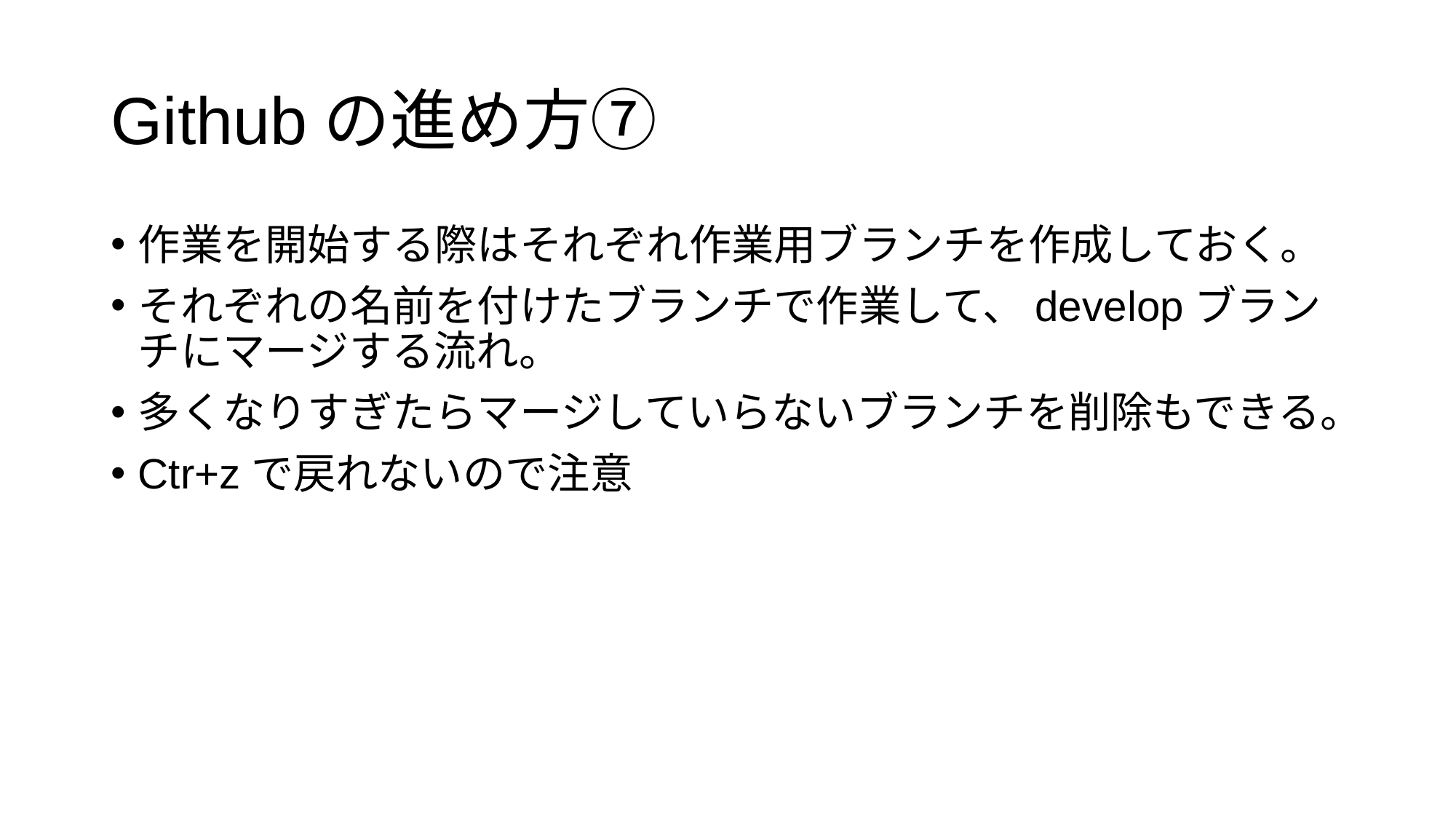

# Githubの進め方⑦
作業を開始する際はそれぞれ作業用ブランチを作成しておく。
それぞれの名前を付けたブランチで作業して、developブランチにマージする流れ。
多くなりすぎたらマージしていらないブランチを削除もできる。
Ctr+zで戻れないので注意